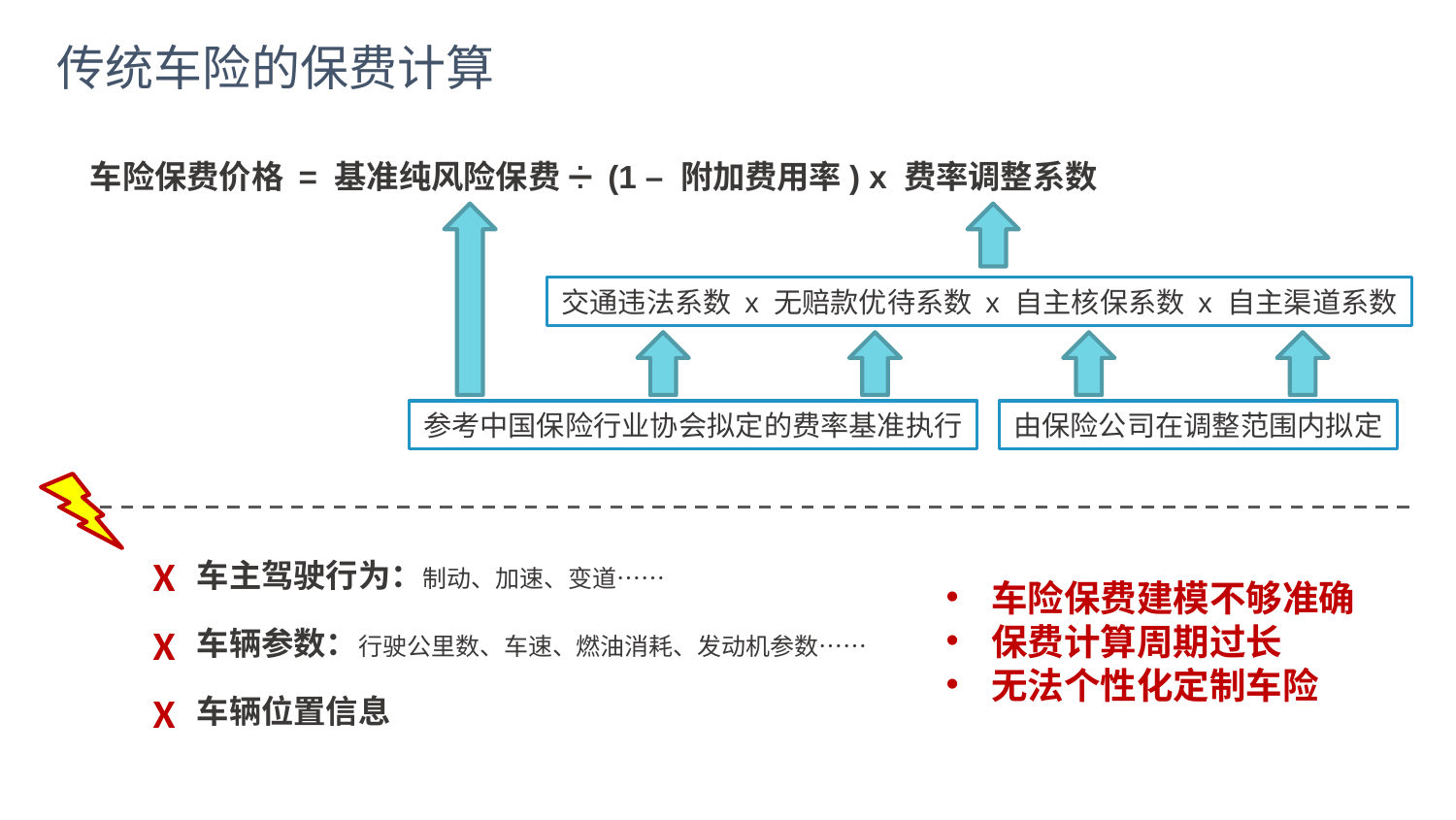

传统车险的保费计算
车险保费价格 = 基准纯风险保费 ➗ (1 – 附加费用率) x 费率调整系数

交通违法系数 x 无赔款优待系数 x 自主核保系数 x 自主渠道系数

参考中国保险行业协会拟定的费率基准执行
由保险公司在调整范围内拟定

车主驾驶行为：制动、加速、变道……

车辆参数：行驶公里数、车速、燃油消耗、发动机参数……

车辆位置信息
X
车险保费建模不够准确
保费计算周期过长
无法个性化定制车险
X
X